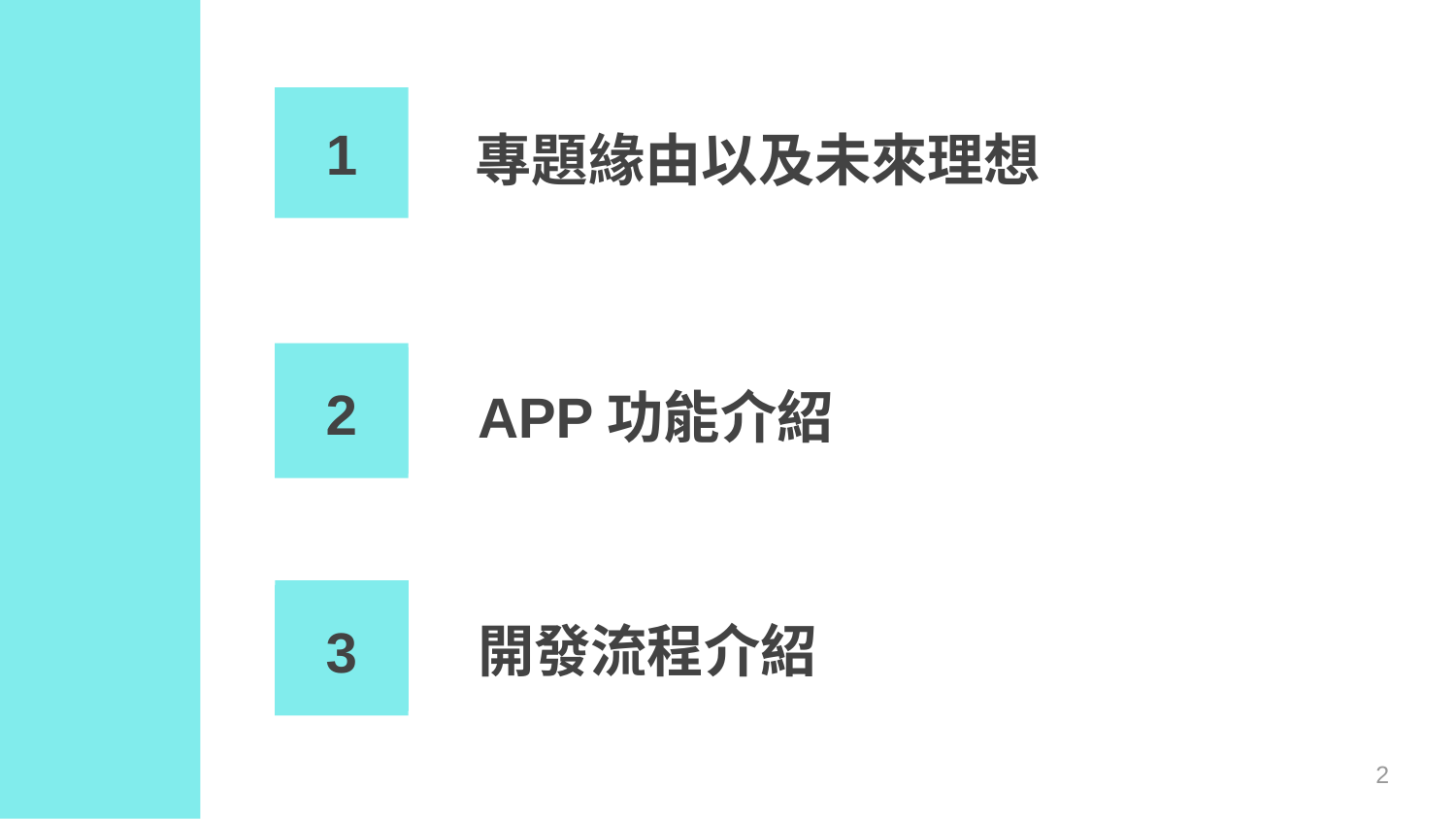

1

專題緣由以及未來理想

2

APP功能介紹

3

開發流程介紹
2